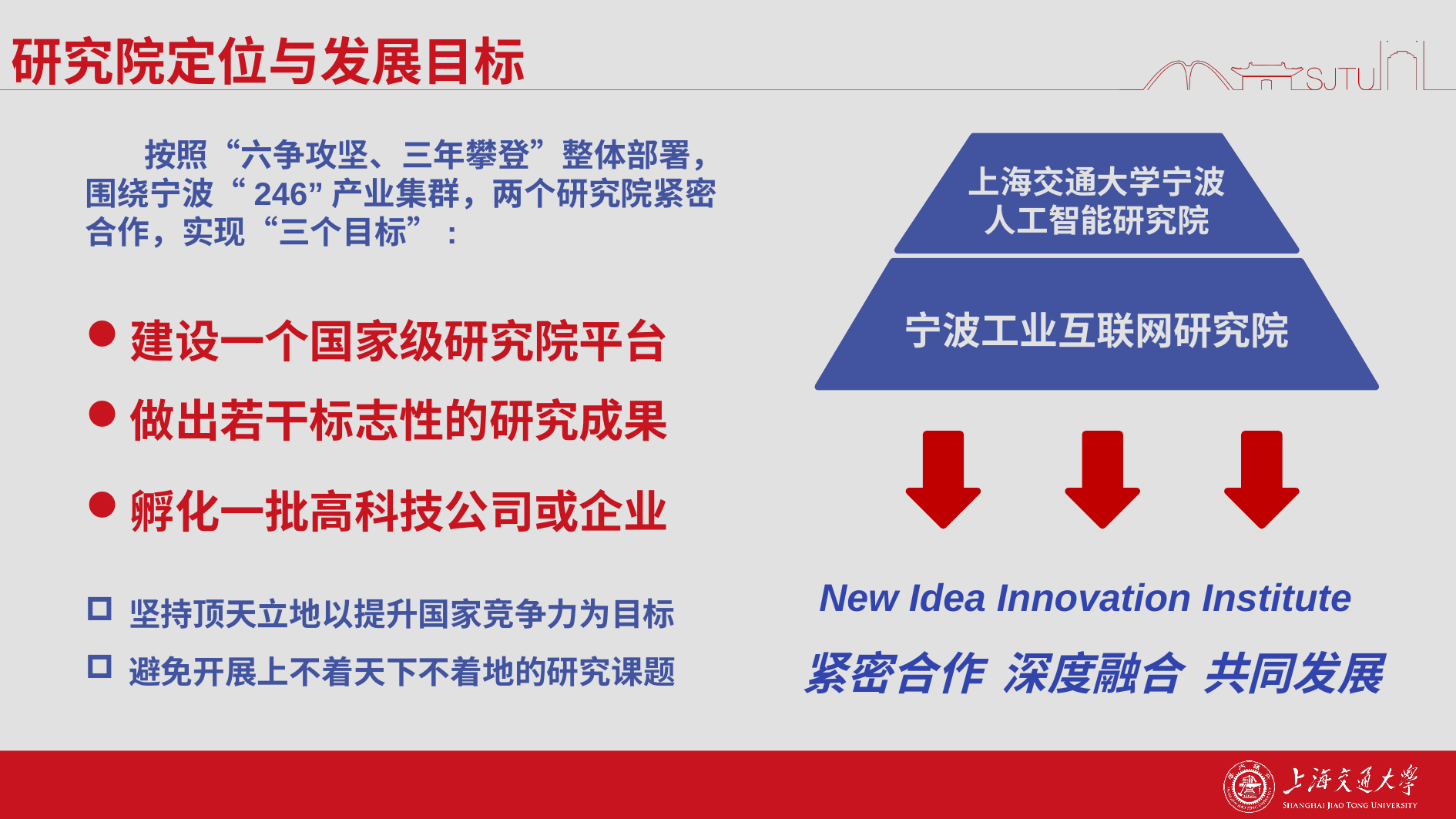

# 研究院定位与发展目标
       按照“六争攻坚、三年攀登”整体部署，围绕宁波“246”产业集群，两个研究院紧密合作，实现“三个目标”:
上海交通大学宁波
人工智能研究院
宁波工业互联网研究院
建设一个国家级研究院平台
做出若干标志性的研究成果

孵化一批高科技公司或企业
New Idea Innovation Institute
坚持顶天立地以提升国家竞争力为目标
避免开展上不着天下不着地的研究课题
紧密合作  深度融合  共同发展